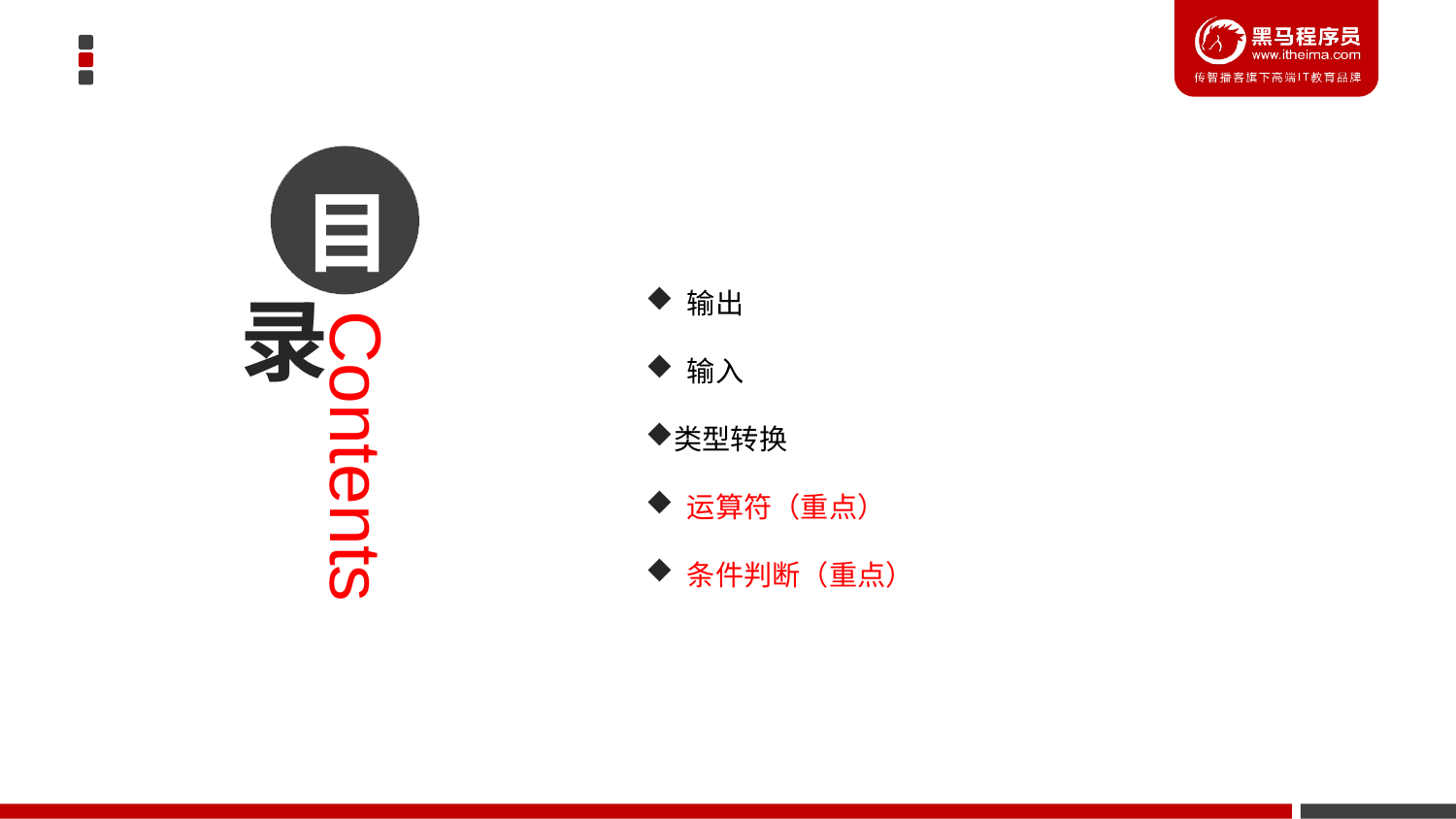

目
 输出
 输入
类型转换
 运算符（重点）
 条件判断（重点）
录
Contents